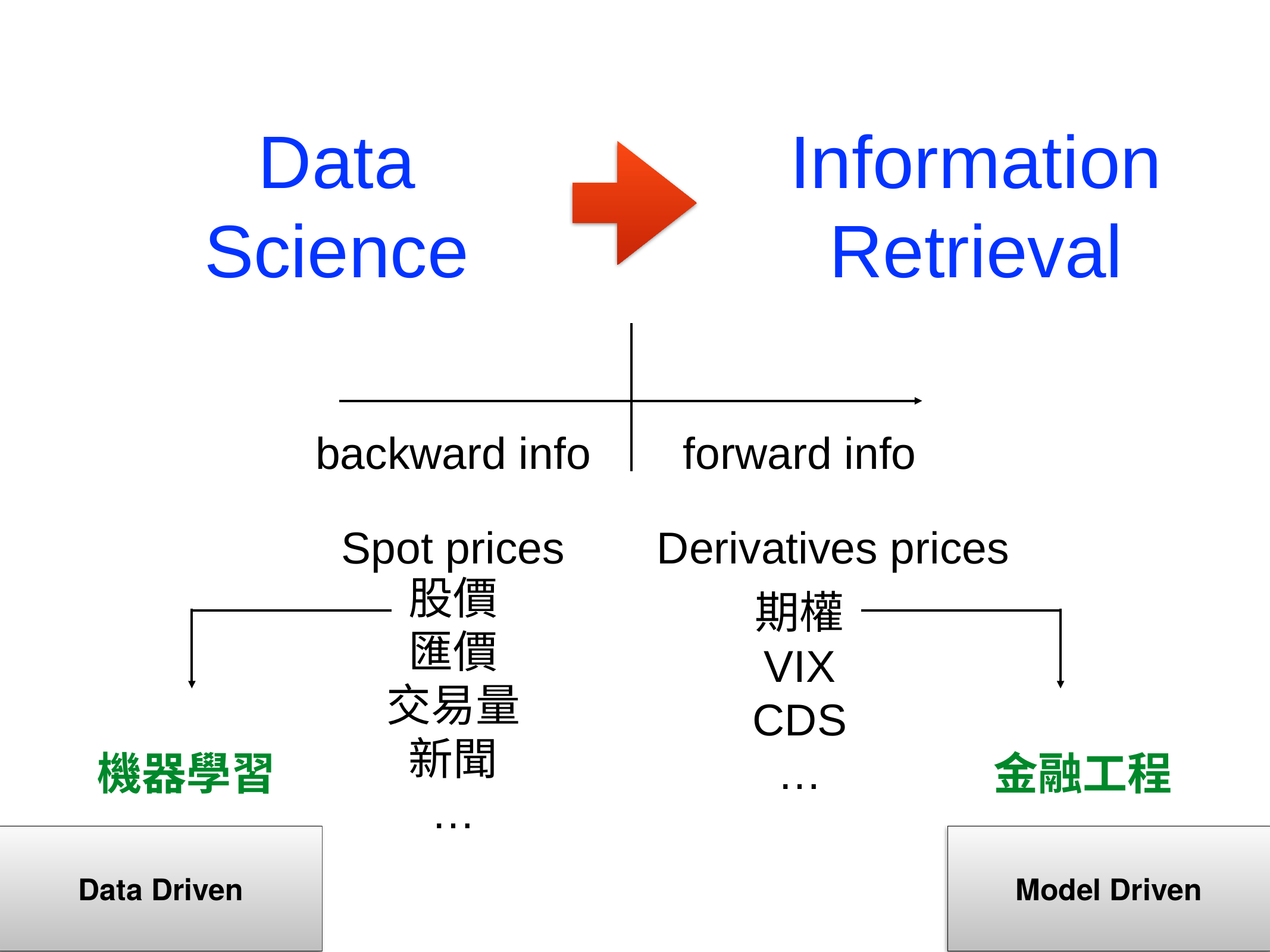

Data
Science
Information
Retrieval

backward info
forward info
Spot prices
Derivatives prices
股價
匯價
交易量
新聞
…
期權
VIX
CDS
…

機器學習

金融工程
Data Driven
Model Driven